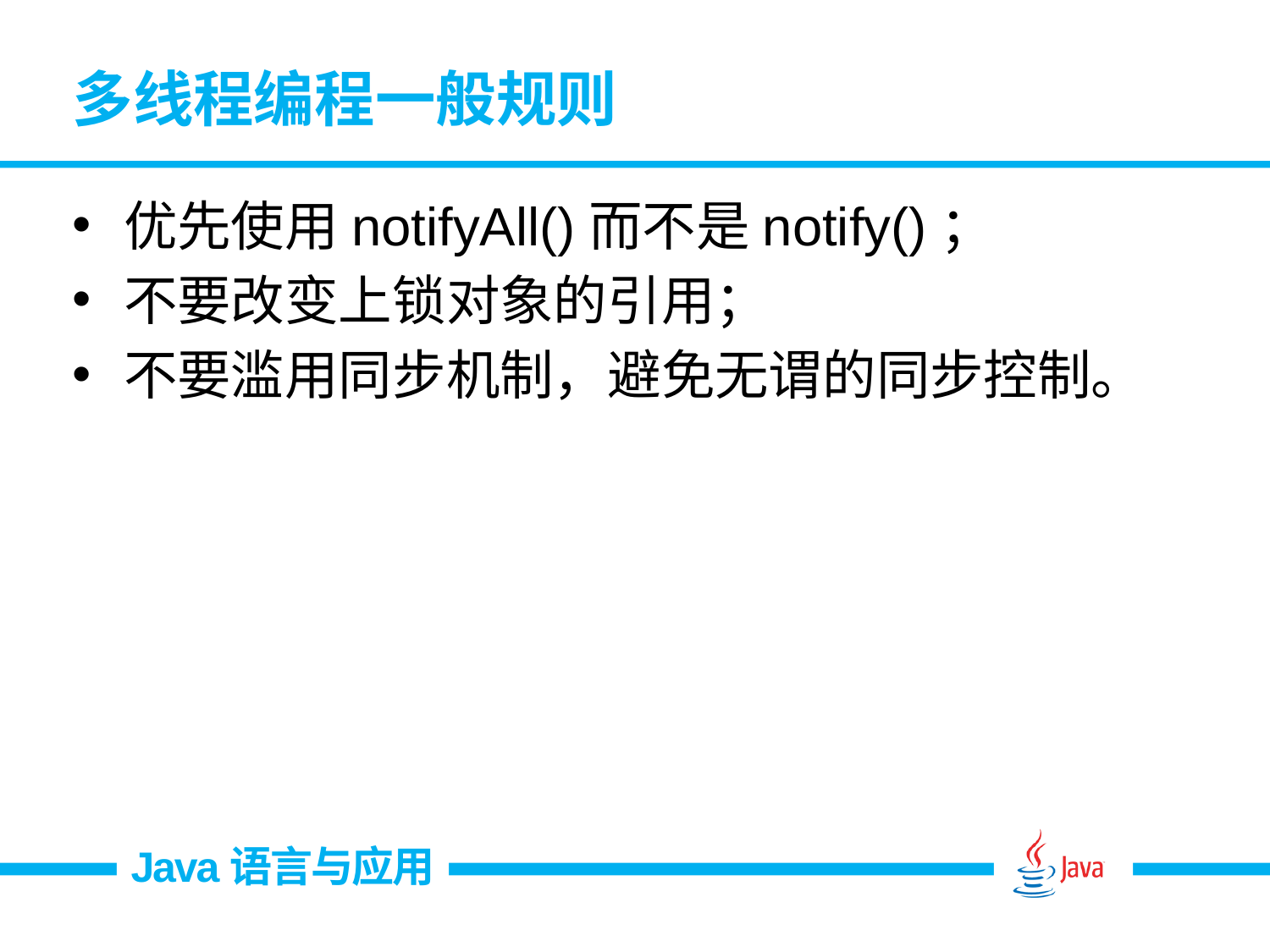

# 多线程编程一般规则
优先使用notifyAll()而不是notify()；
不要改变上锁对象的引用；
不要滥用同步机制，避免无谓的同步控制。